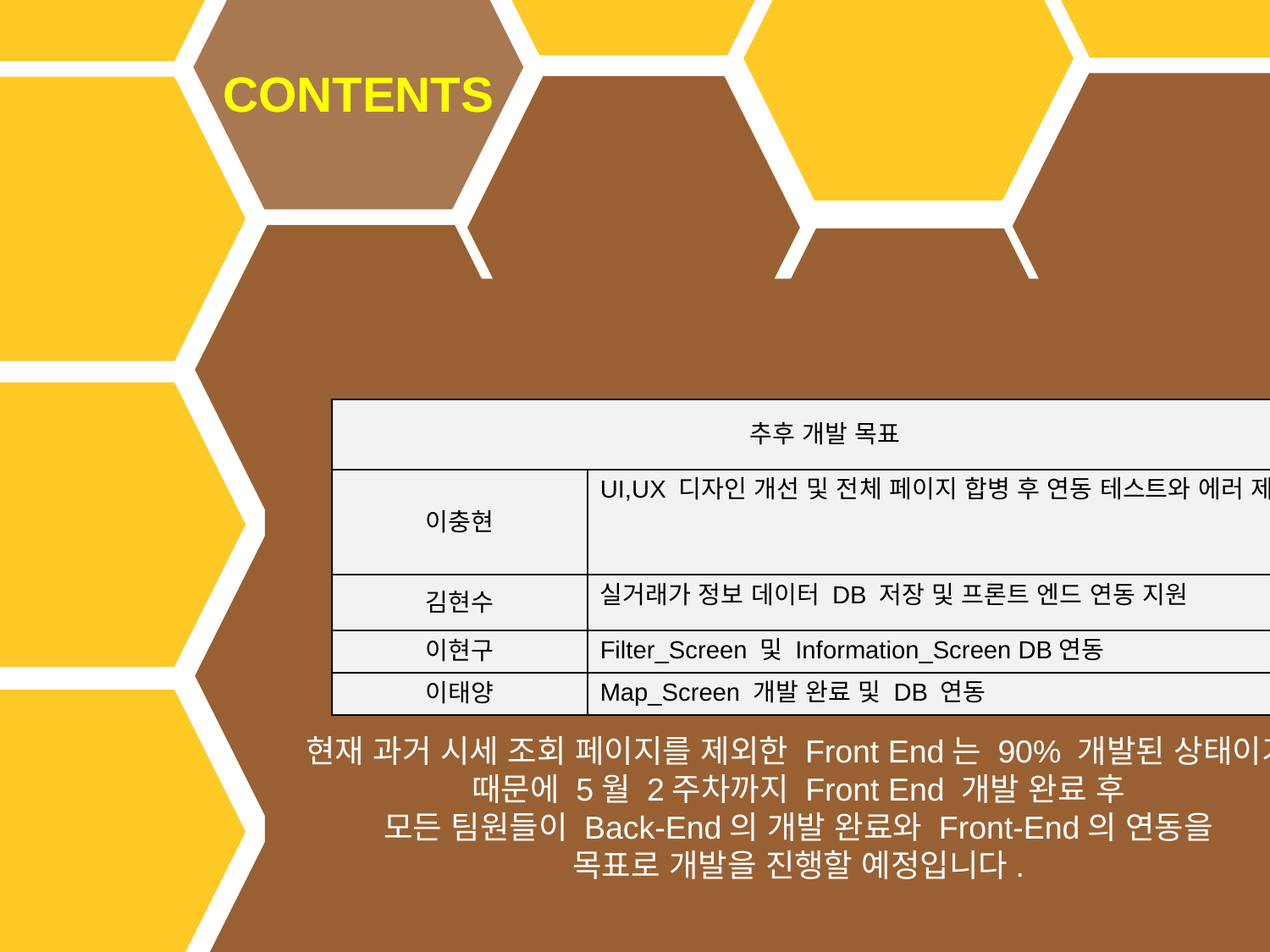

CONTENTS

| 추후 개발 목표 |  |
| --- | --- |
| 이충현 | UI,UX 디자인 개선 및 전체 페이지 합병 후 연동 테스트와 에러 제거 |
| 김현수 | 실거래가 정보 데이터 DB 저장 및 프론트 엔드 연동 지원 |
| 이현구 | Filter\_Screen 및 Information\_Screen DB연동 |
| 이태양 | Map\_Screen 개발 완료 및 DB 연동 |

현재 과거 시세 조회 페이지를 제외한 Front End는 90% 개발된 상태이기 때문에 5월 2주차까지 Front End 개발 완료 후
모든 팀원들이 Back-End의 개발 완료와 Front-End의 연동을
목표로 개발을 진행할 예정입니다.